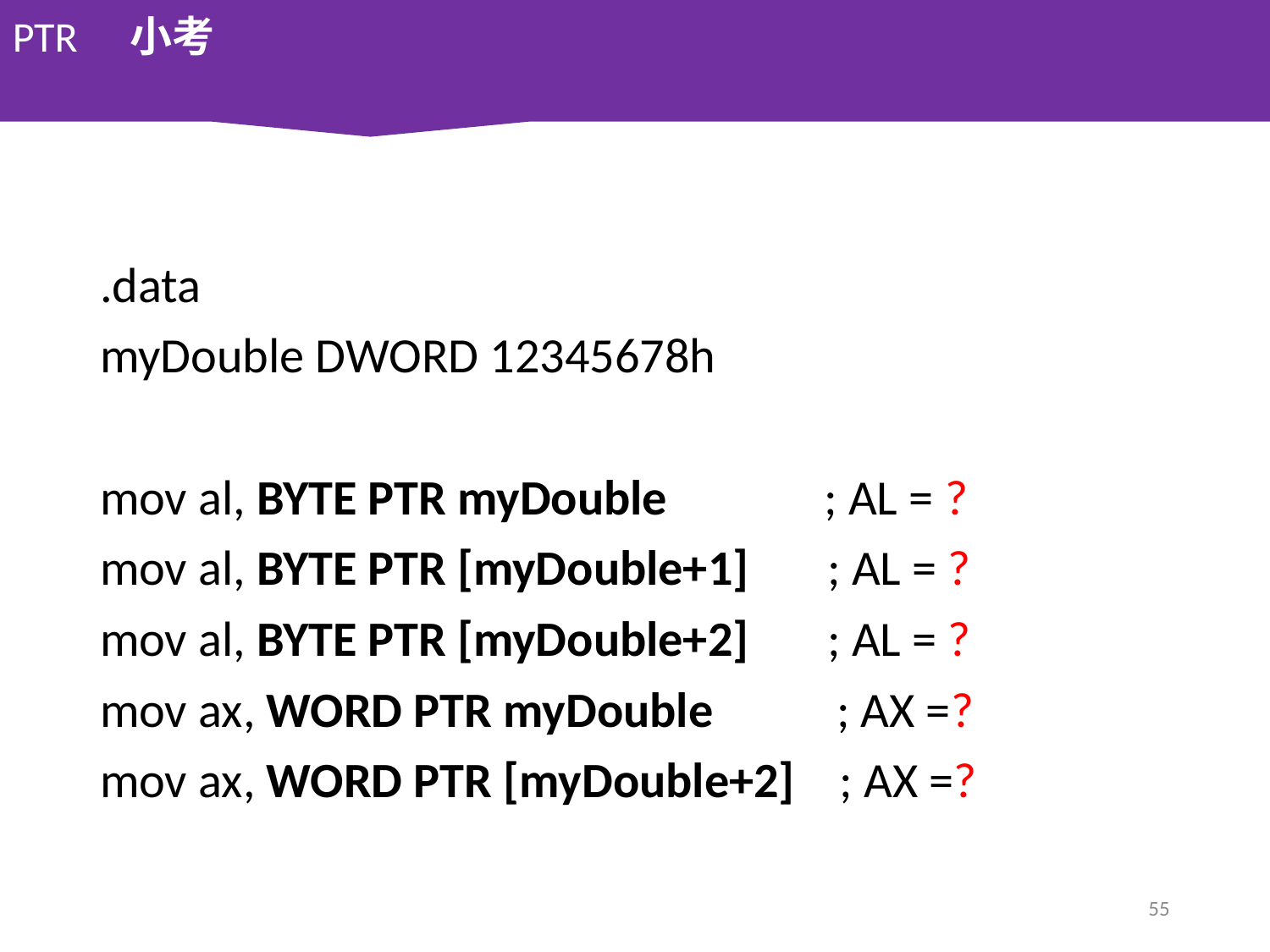

PTR　小考

.data
myDouble DWORD 12345678h

mov al, BYTE PTR myDouble              ; AL = ?
mov al, BYTE PTR [myDouble+1]       ; AL = ?
mov al, BYTE PTR [myDouble+2]       ; AL = ?
mov ax, WORD PTR myDouble           ; AX =?
mov ax, WORD PTR [myDouble+2]    ; AX =?
55